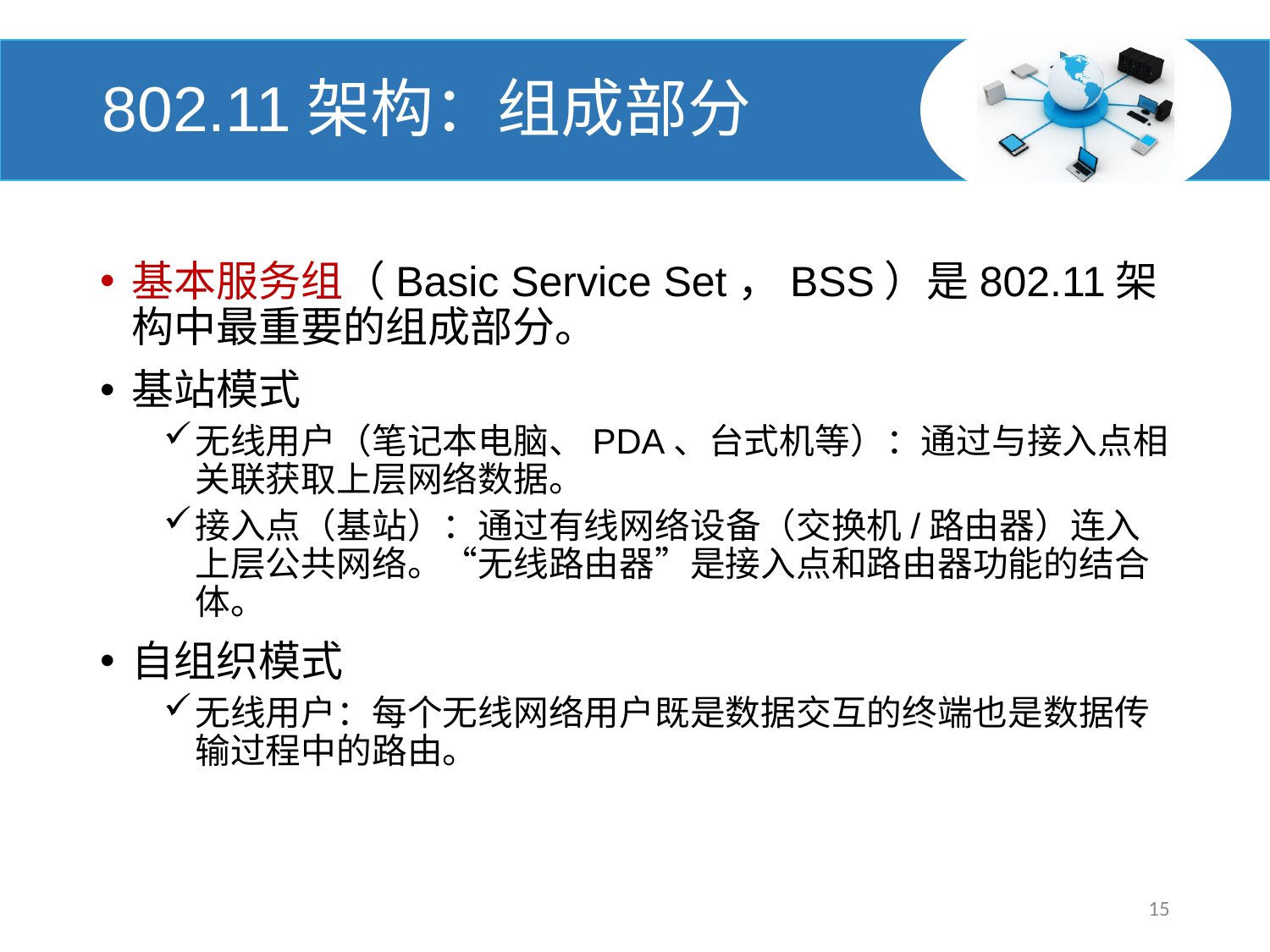

# 802.11架构：组成部分
基本服务组（Basic Service Set，BSS）是802.11架构中最重要的组成部分。
基站模式
无线用户（笔记本电脑、PDA、台式机等）：通过与接入点相关联获取上层网络数据。
接入点（基站）：通过有线网络设备（交换机/路由器）连入上层公共网络。“无线路由器”是接入点和路由器功能的结合体。
自组织模式
无线用户：每个无线网络用户既是数据交互的终端也是数据传输过程中的路由。

15